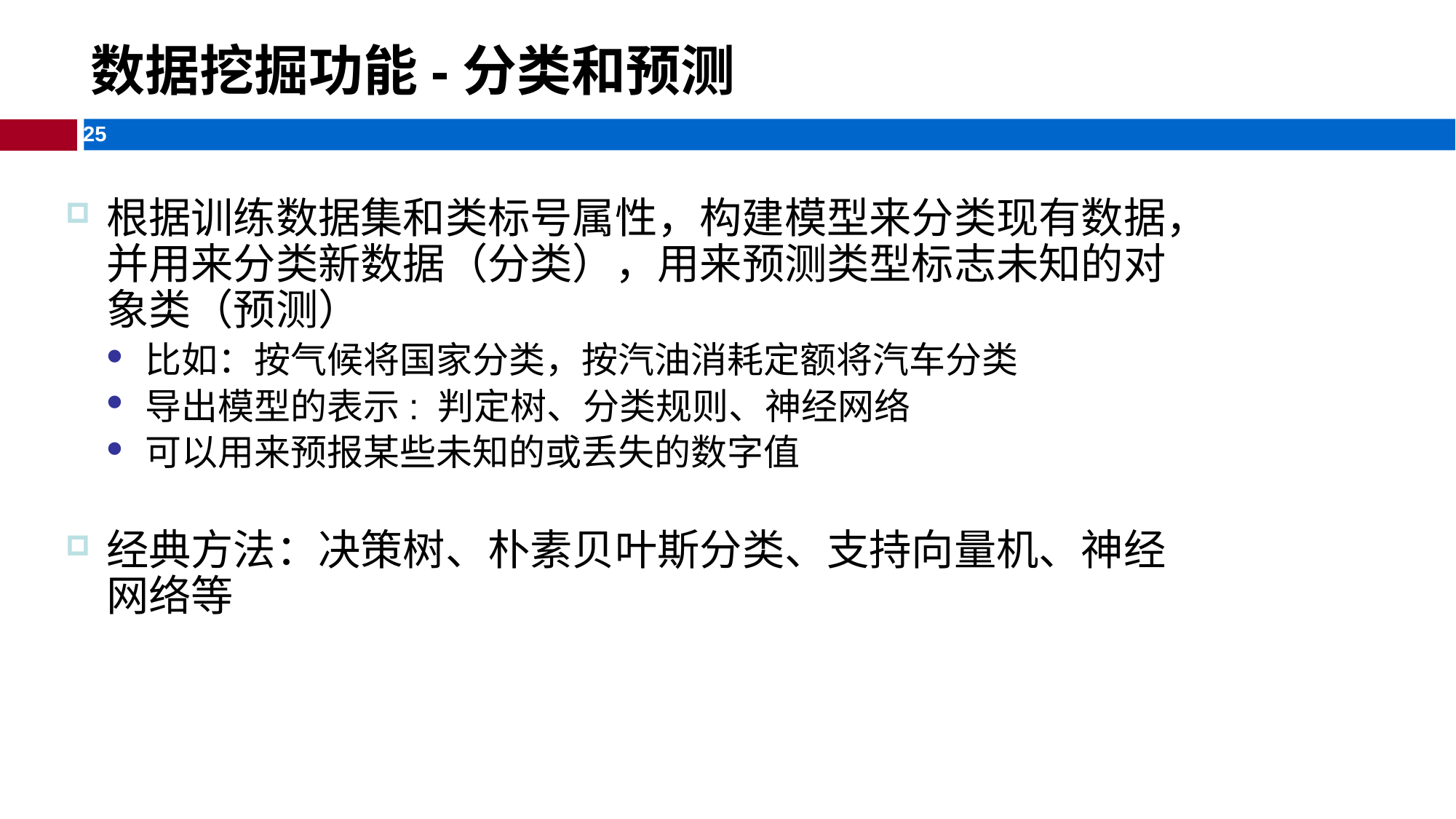

# 数据挖掘功能-分类和预测
根据训练数据集和类标号属性，构建模型来分类现有数据，并用来分类新数据（分类），用来预测类型标志未知的对象类（预测）
比如：按气候将国家分类，按汽油消耗定额将汽车分类
导出模型的表示: 判定树、分类规则、神经网络
可以用来预报某些未知的或丢失的数字值

经典方法：决策树、朴素贝叶斯分类、支持向量机、神经网络等